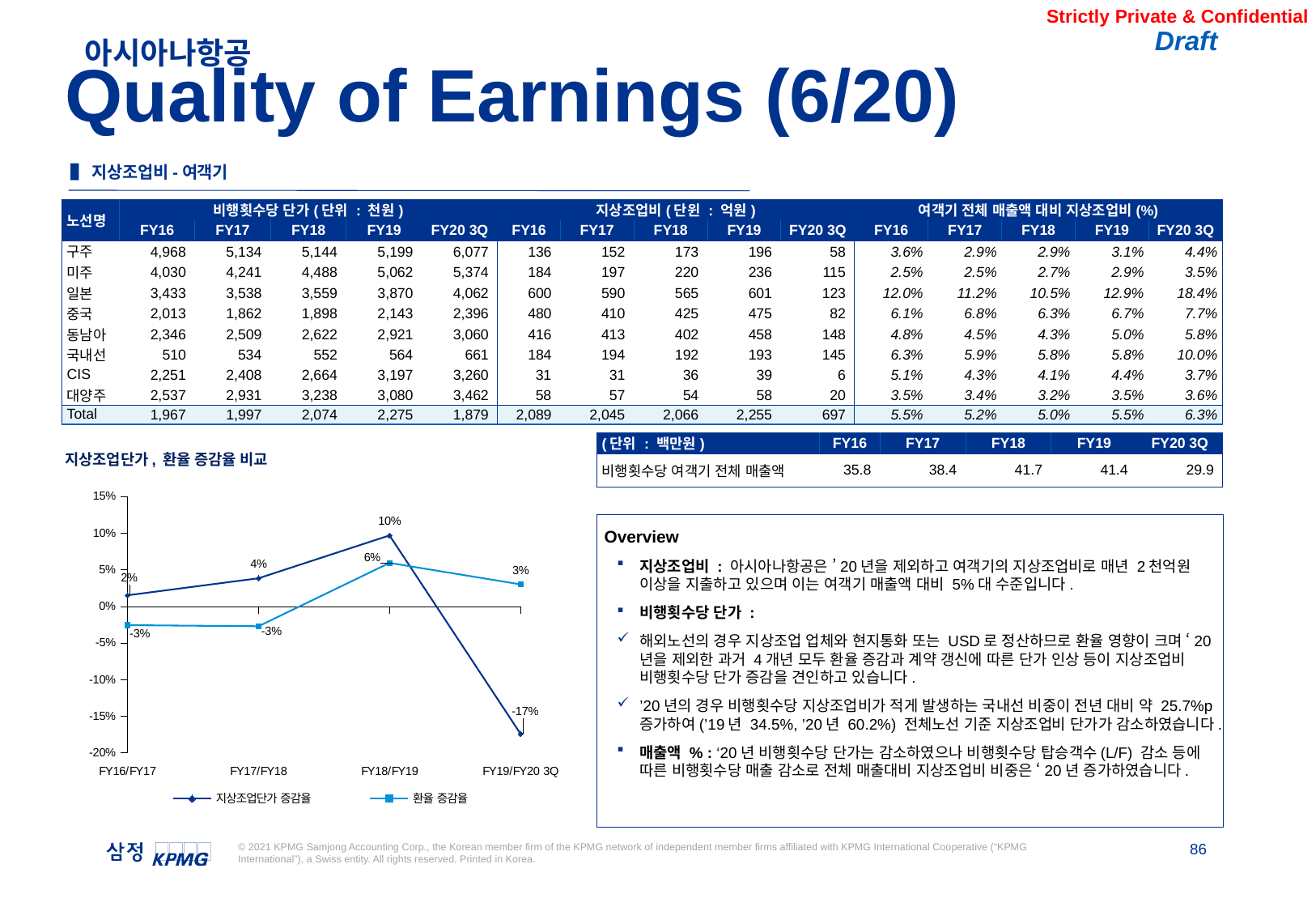

아시아나항공
Quality of Earnings (6/20)
▌지상조업비-여객기

| 노선명 | 비행횟수당 단가(단위 : 천원) |  |  |  |  | 지상조업비(단윈 : 억원) |  |  |  |  | 여객기 전체 매출액 대비 지상조업비(%) |  |  |  |  |
| --- | --- | --- | --- | --- | --- | --- | --- | --- | --- | --- | --- | --- | --- | --- | --- |
|  | FY16 | FY17 | FY18 | FY19 | FY20 3Q | FY16 | FY17 | FY18 | FY19 | FY20 3Q | FY16 | FY17 | FY18 | FY19 | FY20 3Q |
| 구주 | 4,968 | 5,134 | 5,144 | 5,199 | 6,077 | 136 | 152 | 173 | 196 | 58 | 3.6% | 2.9% | 2.9% | 3.1% | 4.4% |
| 미주 | 4,030 | 4,241 | 4,488 | 5,062 | 5,374 | 184 | 197 | 220 | 236 | 115 | 2.5% | 2.5% | 2.7% | 2.9% | 3.5% |
| 일본 | 3,433 | 3,538 | 3,559 | 3,870 | 4,062 | 600 | 590 | 565 | 601 | 123 | 12.0% | 11.2% | 10.5% | 12.9% | 18.4% |
| 중국 | 2,013 | 1,862 | 1,898 | 2,143 | 2,396 | 480 | 410 | 425 | 475 | 82 | 6.1% | 6.8% | 6.3% | 6.7% | 7.7% |
| 동남아 | 2,346 | 2,509 | 2,622 | 2,921 | 3,060 | 416 | 413 | 402 | 458 | 148 | 4.8% | 4.5% | 4.3% | 5.0% | 5.8% |
| 국내선 | 510 | 534 | 552 | 564 | 661 | 184 | 194 | 192 | 193 | 145 | 6.3% | 5.9% | 5.8% | 5.8% | 10.0% |
| CIS | 2,251 | 2,408 | 2,664 | 3,197 | 3,260 | 31 | 31 | 36 | 39 | 6 | 5.1% | 4.3% | 4.1% | 4.4% | 3.7% |
| 대양주 | 2,537 | 2,931 | 3,238 | 3,080 | 3,462 | 58 | 57 | 54 | 58 | 20 | 3.5% | 3.4% | 3.2% | 3.5% | 3.6% |
| Total | 1,967 | 1,997 | 2,074 | 2,275 | 1,879 | 2,089 | 2,045 | 2,066 | 2,255 | 697 | 5.5% | 5.2% | 5.0% | 5.5% | 6.3% |
| (단위 : 백만원) | FY16 | FY17 | FY18 | FY19 | FY20 3Q |
| --- | --- | --- | --- | --- | --- |
| 비행횟수당 여객기 전체 매출액 | 35.8 | 38.4 | 41.7 | 41.4 | 29.9 |

### Chart: 지상조업단가, 환율 증감율 비교

| Category | 지상조업단가 증감율 | 환율 증감율 |
|---|---|---|
| FY16/FY17 | 0.015218237450257632 | -0.025557949159844995 |
| FY17/FY18 | 0.03844603443907313 | -0.02700647306427073 |
| FY18/FY19 | 0.0969386828952119 | 0.059392892847405454 |
| FY19/FY20 3Q | -0.17414122468710513 | 0.030103375798910426 |
Overview
지상조업비 : 아시아나항공은 ’20년을 제외하고 여객기의 지상조업비로 매년 2천억원 이상을 지출하고 있으며 이는 여객기 매출액 대비 5%대 수준입니다.
비행횟수당 단가 :
해외노선의 경우 지상조업 업체와 현지통화 또는 USD로 정산하므로 환율 영향이 크며 ‘20년을 제외한 과거 4개년 모두 환율 증감과 계약 갱신에 따른 단가 인상 등이 지상조업비 비행횟수당 단가 증감을 견인하고 있습니다.
’20년의 경우 비행횟수당 지상조업비가 적게 발생하는 국내선 비중이 전년 대비 약 25.7%p 증가하여(’19년 34.5%, ’20년 60.2%) 전체노선 기준 지상조업비 단가가 감소하였습니다.
매출액 % : ‘20년 비행횟수당 단가는 감소하였으나 비행횟수당 탑승객수(L/F) 감소 등에 따른 비행횟수당 매출 감소로 전체 매출대비 지상조업비 비중은 ‘20년 증가하였습니다.